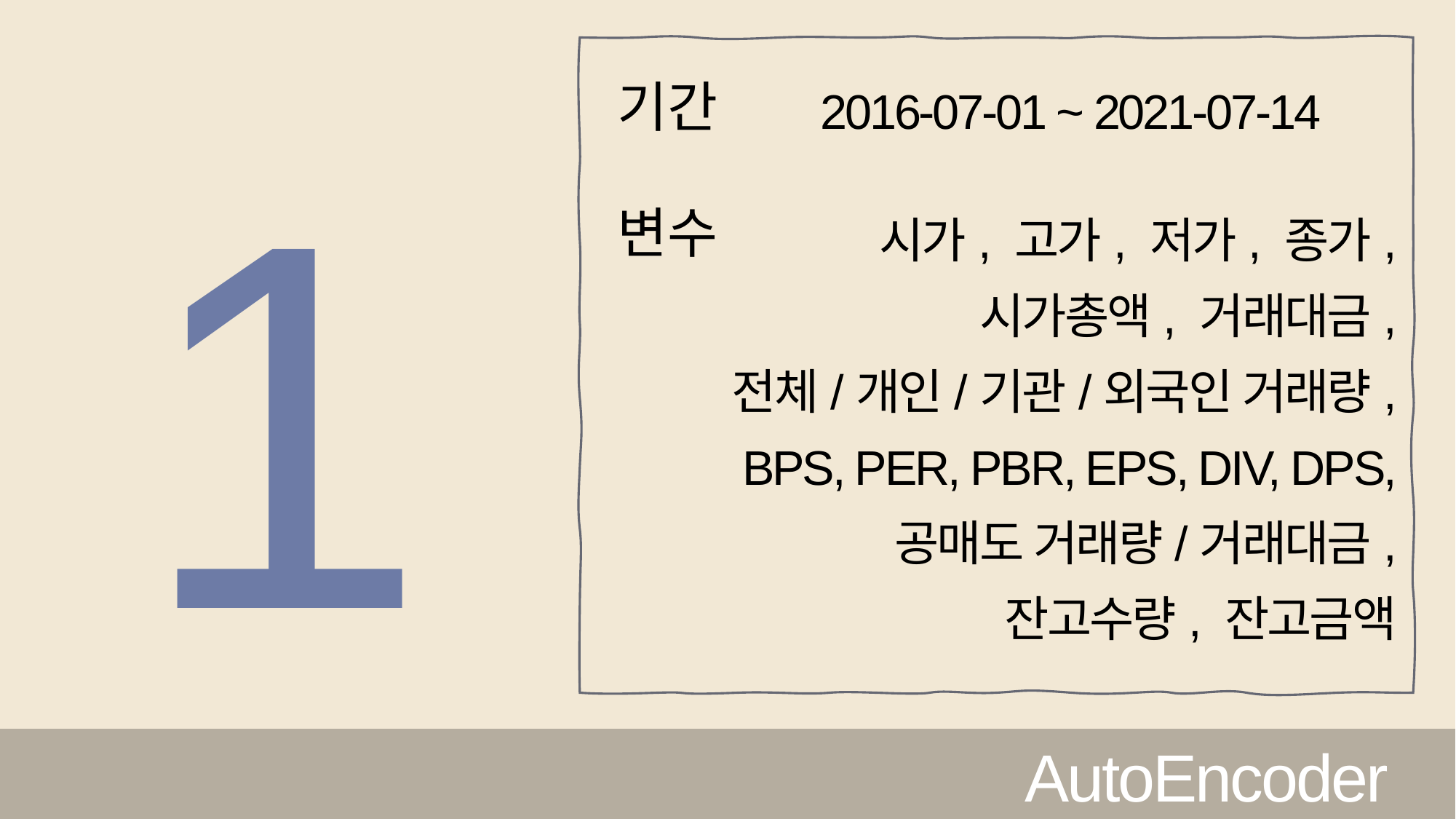

2016-07-01 ~ 2021-07-14
기간
1
시가, 고가, 저가, 종가,
시가총액, 거래대금,
전체/개인/기관/외국인 거래량,
BPS, PER, PBR, EPS, DIV, DPS,
공매도 거래량/거래대금,
잔고수량, 잔고금액
변수

AutoEncoder